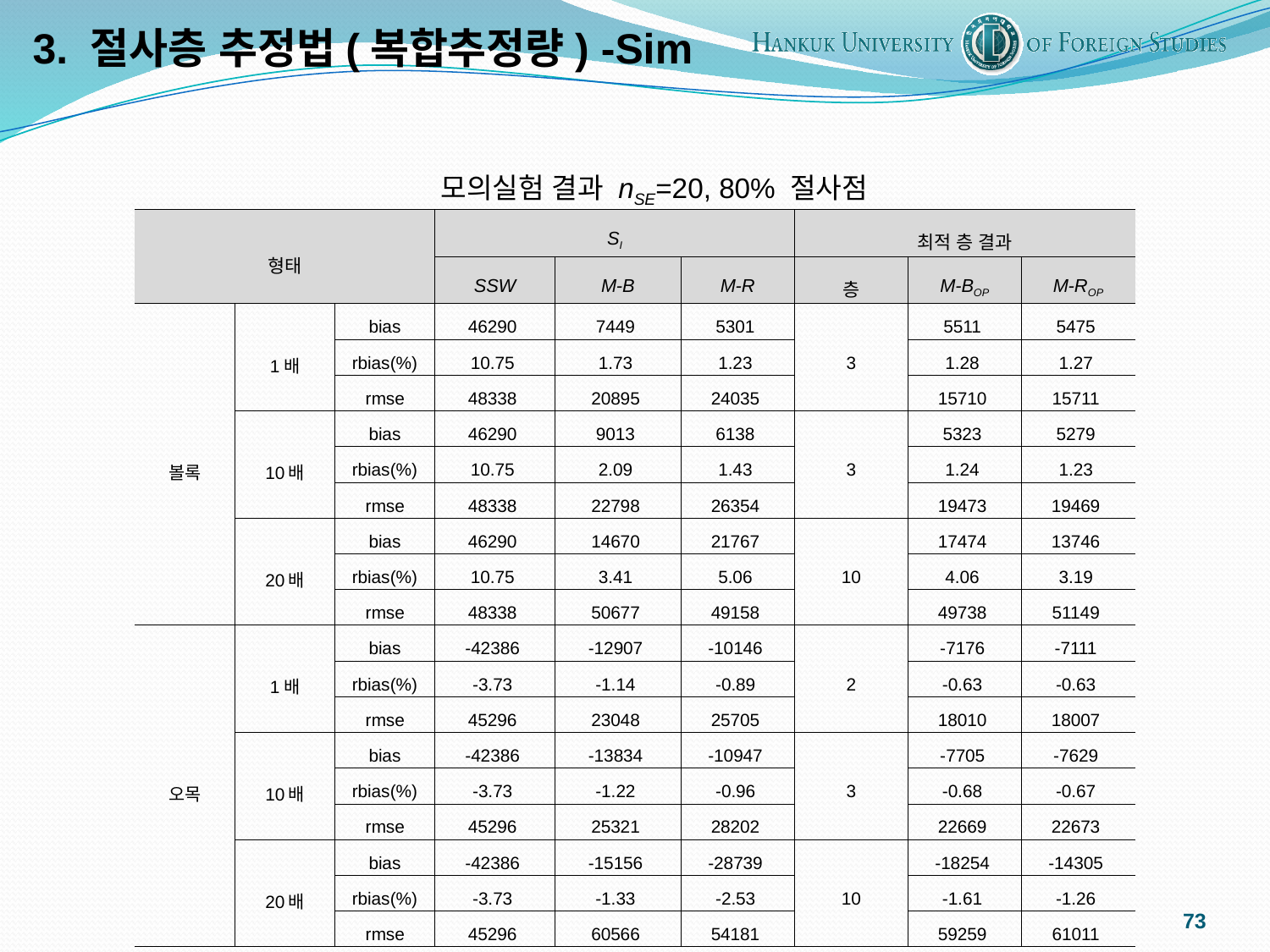

3. 절사층 추정법(복합추정량) -Sim
모의실험 결과 nSE=20, 80% 절사점
| 형태 |  |  | SI |  |  | 최적 층 결과 |  |  |
| --- | --- | --- | --- | --- | --- | --- | --- | --- |
|  |  |  | SSW | M-B | M-R | 층 | M-BOP | M-ROP |
| 볼록 | 1배 | bias | 46290 | 7449 | 5301 | 3 | 5511 | 5475 |
|  |  | rbias(%) | 10.75 | 1.73 | 1.23 |  | 1.28 | 1.27 |
|  |  | rmse | 48338 | 20895 | 24035 |  | 15710 | 15711 |
|  | 10배 | bias | 46290 | 9013 | 6138 | 3 | 5323 | 5279 |
|  |  | rbias(%) | 10.75 | 2.09 | 1.43 |  | 1.24 | 1.23 |
|  |  | rmse | 48338 | 22798 | 26354 |  | 19473 | 19469 |
|  | 20배 | bias | 46290 | 14670 | 21767 | 10 | 17474 | 13746 |
|  |  | rbias(%) | 10.75 | 3.41 | 5.06 |  | 4.06 | 3.19 |
|  |  | rmse | 48338 | 50677 | 49158 |  | 49738 | 51149 |
| 오목 | 1배 | bias | -42386 | -12907 | -10146 | 2 | -7176 | -7111 |
|  |  | rbias(%) | -3.73 | -1.14 | -0.89 |  | -0.63 | -0.63 |
|  |  | rmse | 45296 | 23048 | 25705 |  | 18010 | 18007 |
|  | 10배 | bias | -42386 | -13834 | -10947 | 3 | -7705 | -7629 |
|  |  | rbias(%) | -3.73 | -1.22 | -0.96 |  | -0.68 | -0.67 |
|  |  | rmse | 45296 | 25321 | 28202 |  | 22669 | 22673 |
|  | 20배 | bias | -42386 | -15156 | -28739 | 10 | -18254 | -14305 |
|  |  | rbias(%) | -3.73 | -1.33 | -2.53 |  | -1.61 | -1.26 |
|  |  | rmse | 45296 | 60566 | 54181 |  | 59259 | 61011 |

73